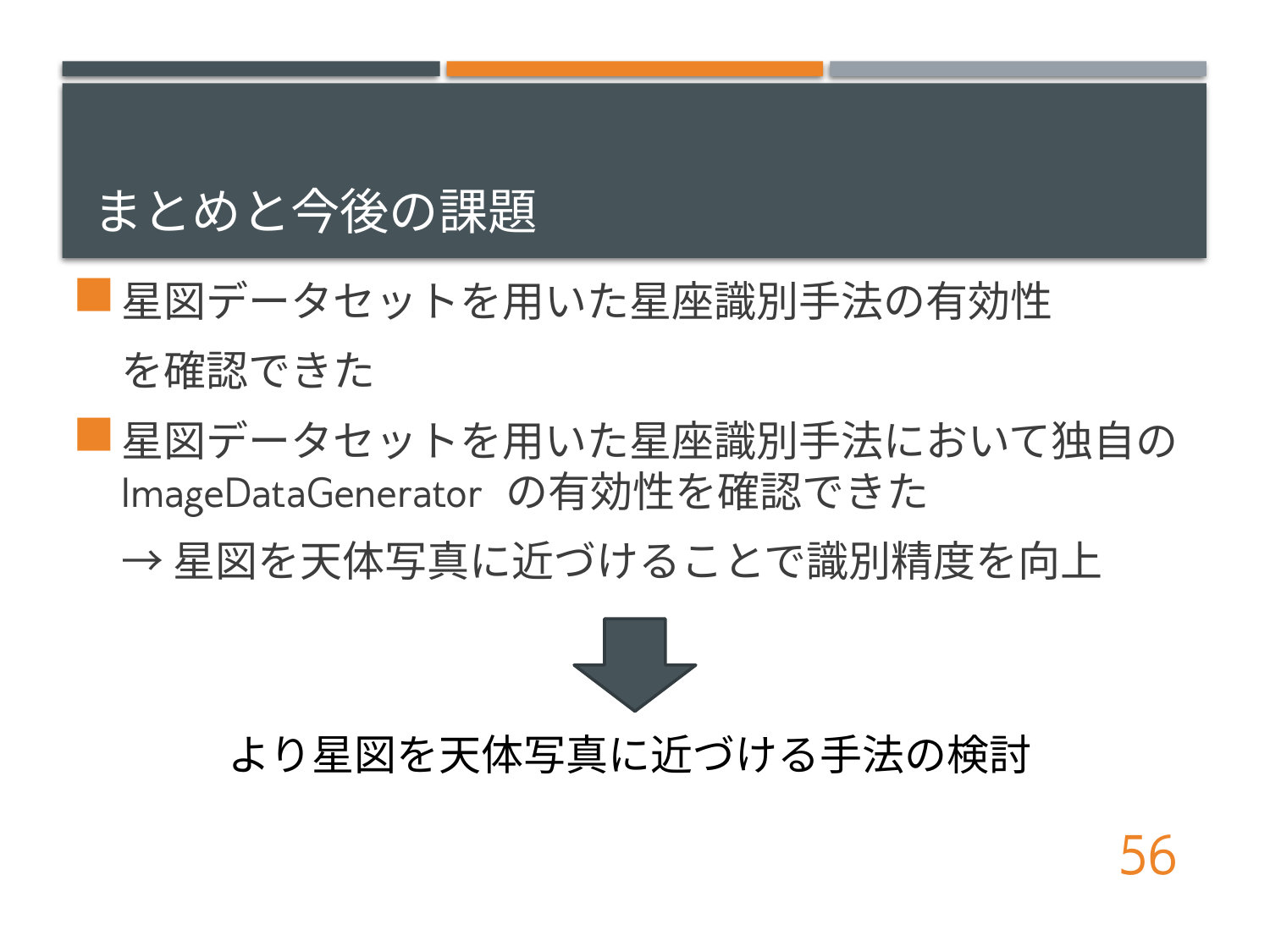

# まとめと今後の課題
星図データセットを用いた星座識別手法の有効性
　を確認できた
星図データセットを用いた星座識別手法において独自の ImageDataGenerator の有効性を確認できた
　→ 星図を天体写真に近づけることで識別精度を向上

より星図を天体写真に近づける手法の検討
56